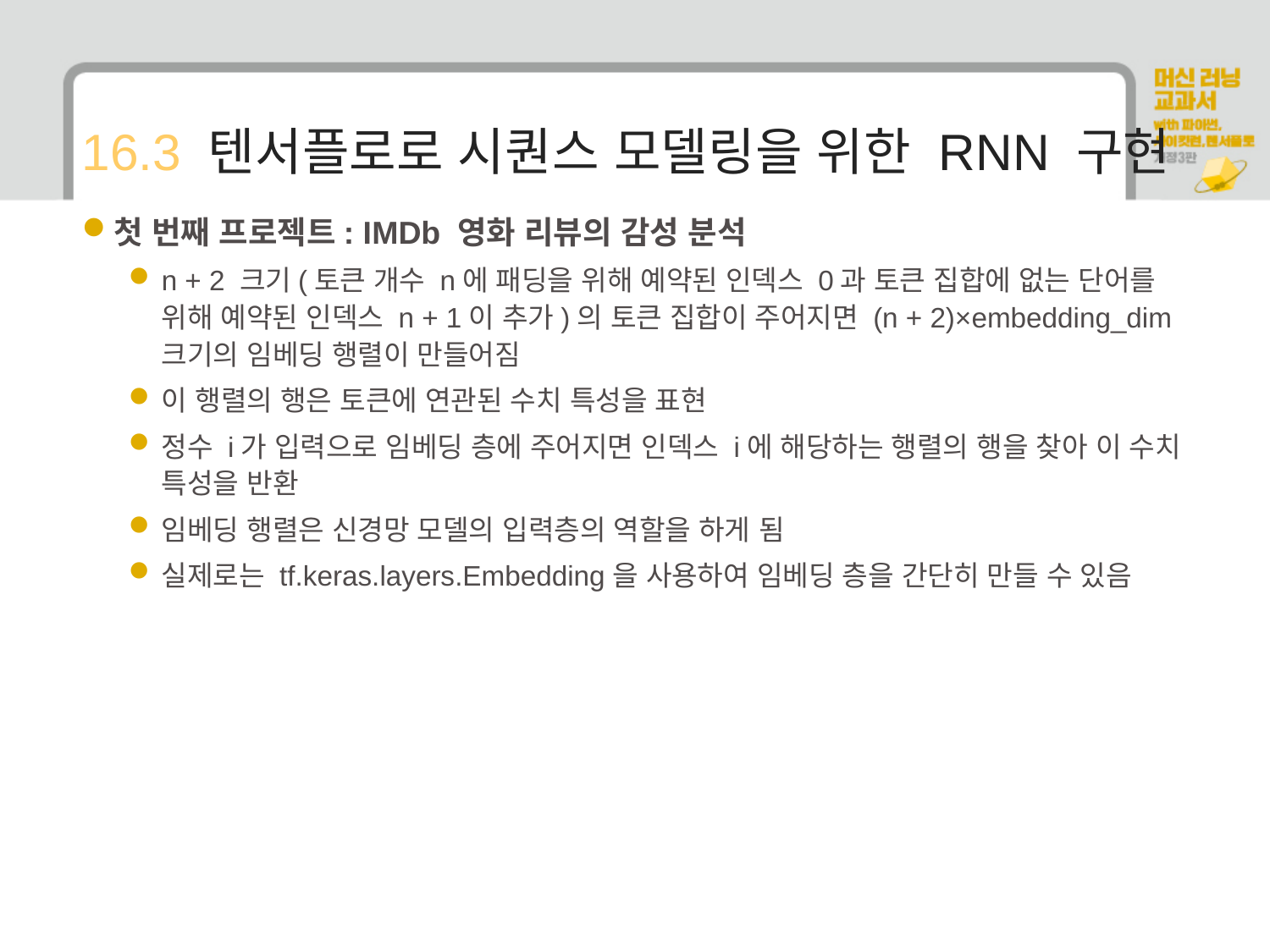

# 16.3 텐서플로로 시퀀스 모델링을 위한 RNN 구현
첫 번째 프로젝트: IMDb 영화 리뷰의 감성 분석
n + 2 크기(토큰 개수 n에 패딩을 위해 예약된 인덱스 0과 토큰 집합에 없는 단어를 위해 예약된 인덱스 n + 1이 추가)의 토큰 집합이 주어지면 (n + 2)×embedding_dim 크기의 임베딩 행렬이 만들어짐
이 행렬의 행은 토큰에 연관된 수치 특성을 표현
정수 i가 입력으로 임베딩 층에 주어지면 인덱스 i에 해당하는 행렬의 행을 찾아 이 수치 특성을 반환
임베딩 행렬은 신경망 모델의 입력층의 역할을 하게 됨
실제로는 tf.keras.layers.Embedding을 사용하여 임베딩 층을 간단히 만들 수 있음